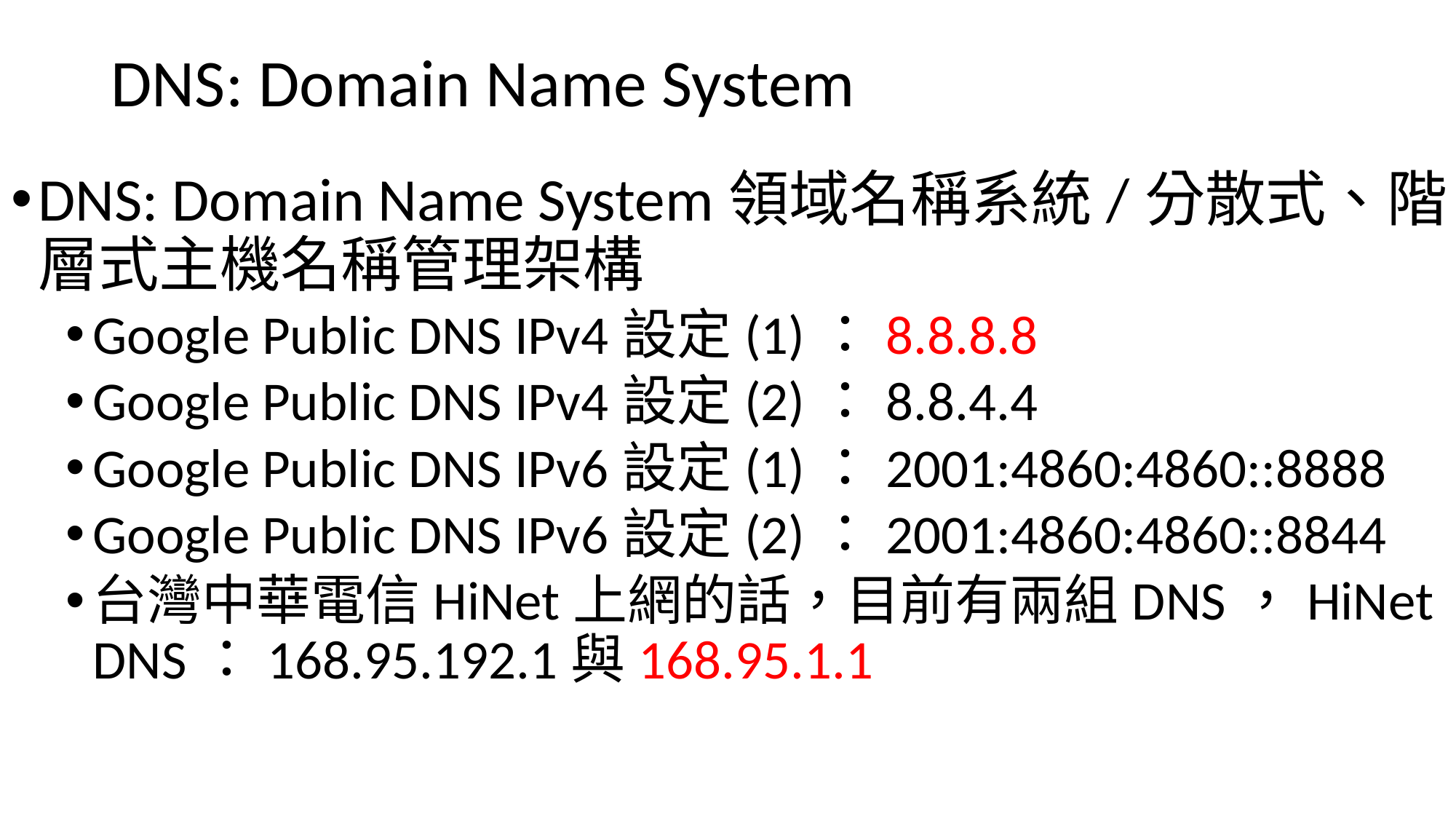

# DNS: Domain Name System
DNS: Domain Name System領域名稱系統/分散式、階層式主機名稱管理架構
Google Public DNS IPv4設定(1)：8.8.8.8
Google Public DNS IPv4設定(2)：8.8.4.4
Google Public DNS IPv6設定(1)：2001:4860:4860::8888
Google Public DNS IPv6設定(2)：2001:4860:4860::8844
台灣中華電信HiNet上網的話，目前有兩組DNS，HiNet DNS：168.95.192.1與168.95.1.1